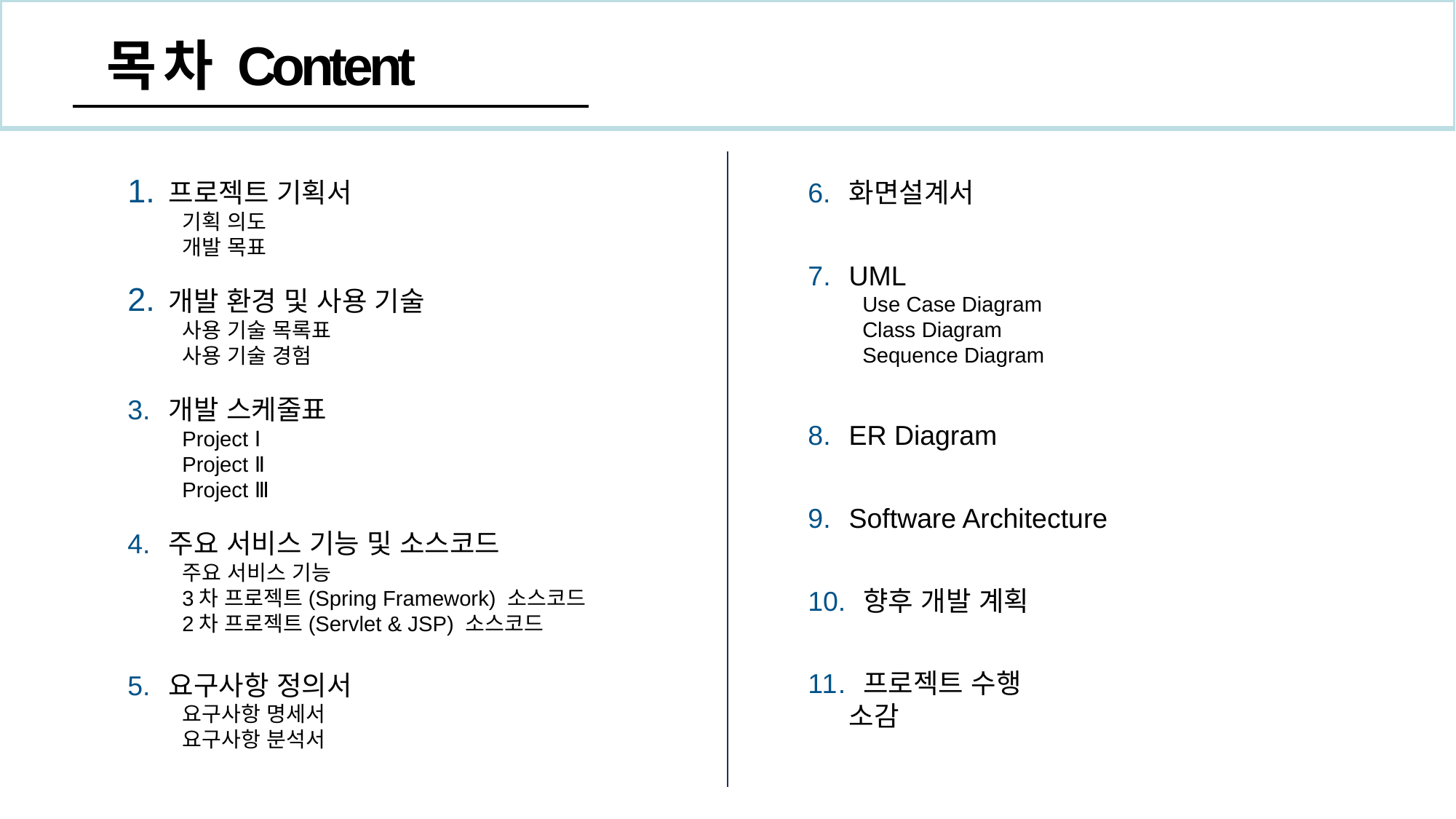

목 차 Content
프로젝트 기획서
기획 의도
개발 목표
화면설계서
UML
Use Case Diagram
Class Diagram
Sequence Diagram
개발 환경 및 사용 기술
사용 기술 목록표
사용 기술 경험
개발 스케줄표
Project Ⅰ
Project Ⅱ
Project Ⅲ
ER Diagram
Software Architecture
주요 서비스 기능 및 소스코드
주요 서비스 기능
3차 프로젝트(Spring Framework) 소스코드
2차 프로젝트(Servlet & JSP) 소스코드
 향후 개발 계획
 프로젝트 수행 소감
요구사항 정의서
요구사항 명세서
요구사항 분석서